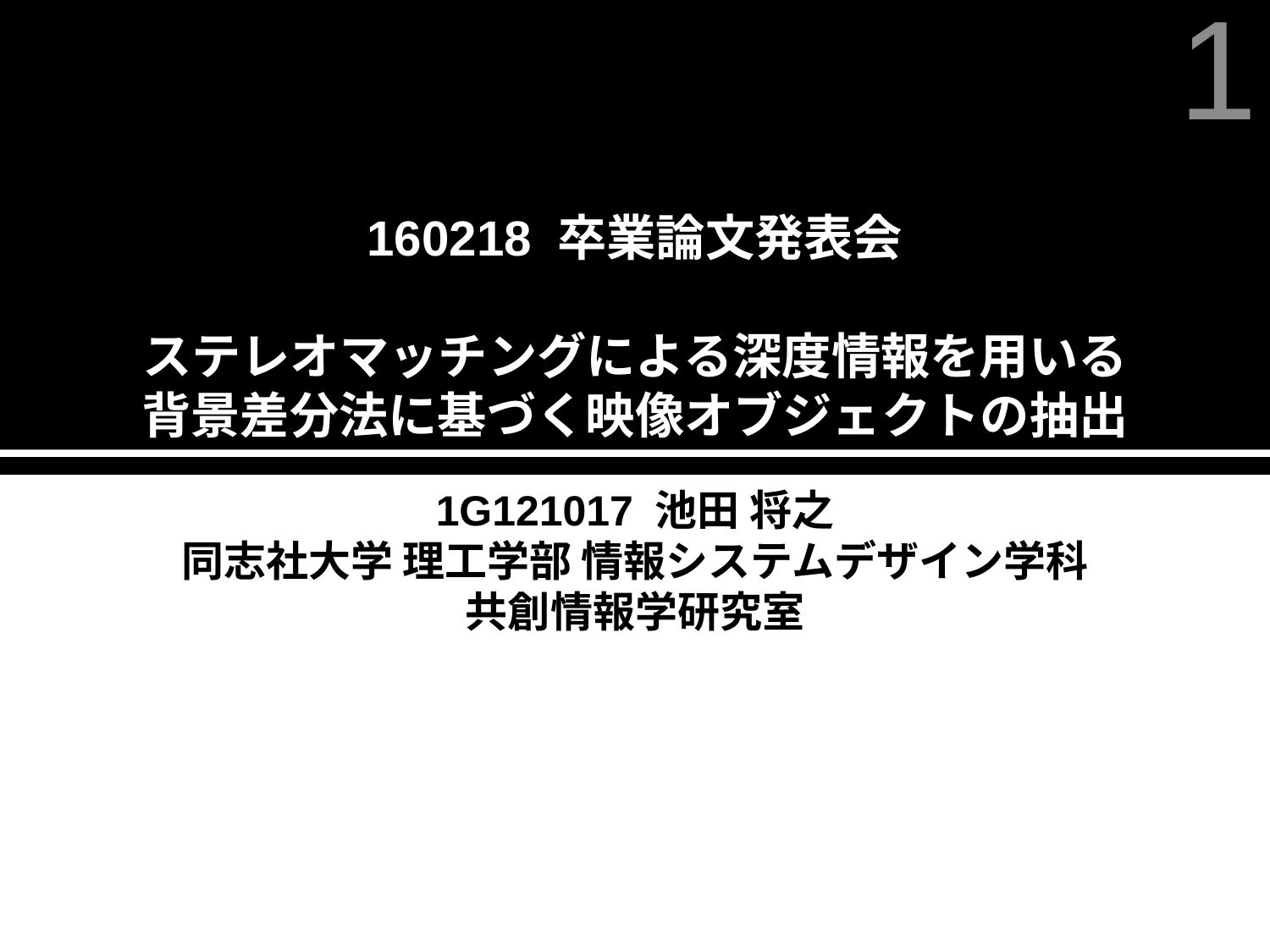

160218 卒業論文発表会

ステレオマッチングによる深度情報を用いる
背景差分法に基づく映像オブジェクトの抽出
1
1G121017 池田 将之
同志社大学 理工学部 情報システムデザイン学科
共創情報学研究室